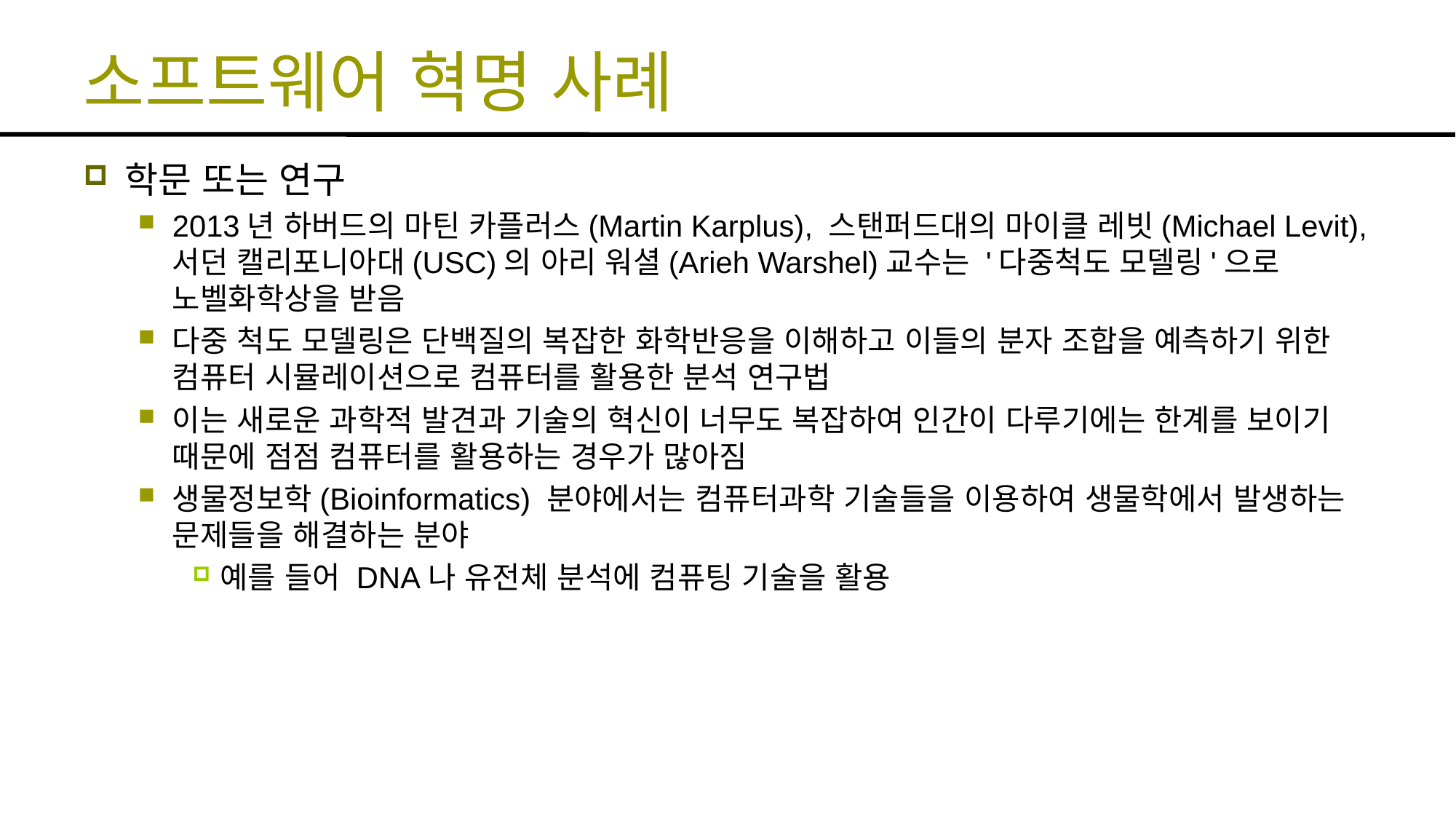

# 소프트웨어 혁명 사례
학문 또는 연구
2013년 하버드의 마틴 카플러스(Martin Karplus), 스탠퍼드대의 마이클 레빗(Michael Levit), 서던 캘리포니아대(USC)의 아리 워셜(Arieh Warshel)교수는 '다중척도 모델링'으로 노벨화학상을 받음
다중 척도 모델링은 단백질의 복잡한 화학반응을 이해하고 이들의 분자 조합을 예측하기 위한 컴퓨터 시뮬레이션으로 컴퓨터를 활용한 분석 연구법
이는 새로운 과학적 발견과 기술의 혁신이 너무도 복잡하여 인간이 다루기에는 한계를 보이기 때문에 점점 컴퓨터를 활용하는 경우가 많아짐
생물정보학(Bioinformatics) 분야에서는 컴퓨터과학 기술들을 이용하여 생물학에서 발생하는 문제들을 해결하는 분야
예를 들어 DNA나 유전체 분석에 컴퓨팅 기술을 활용